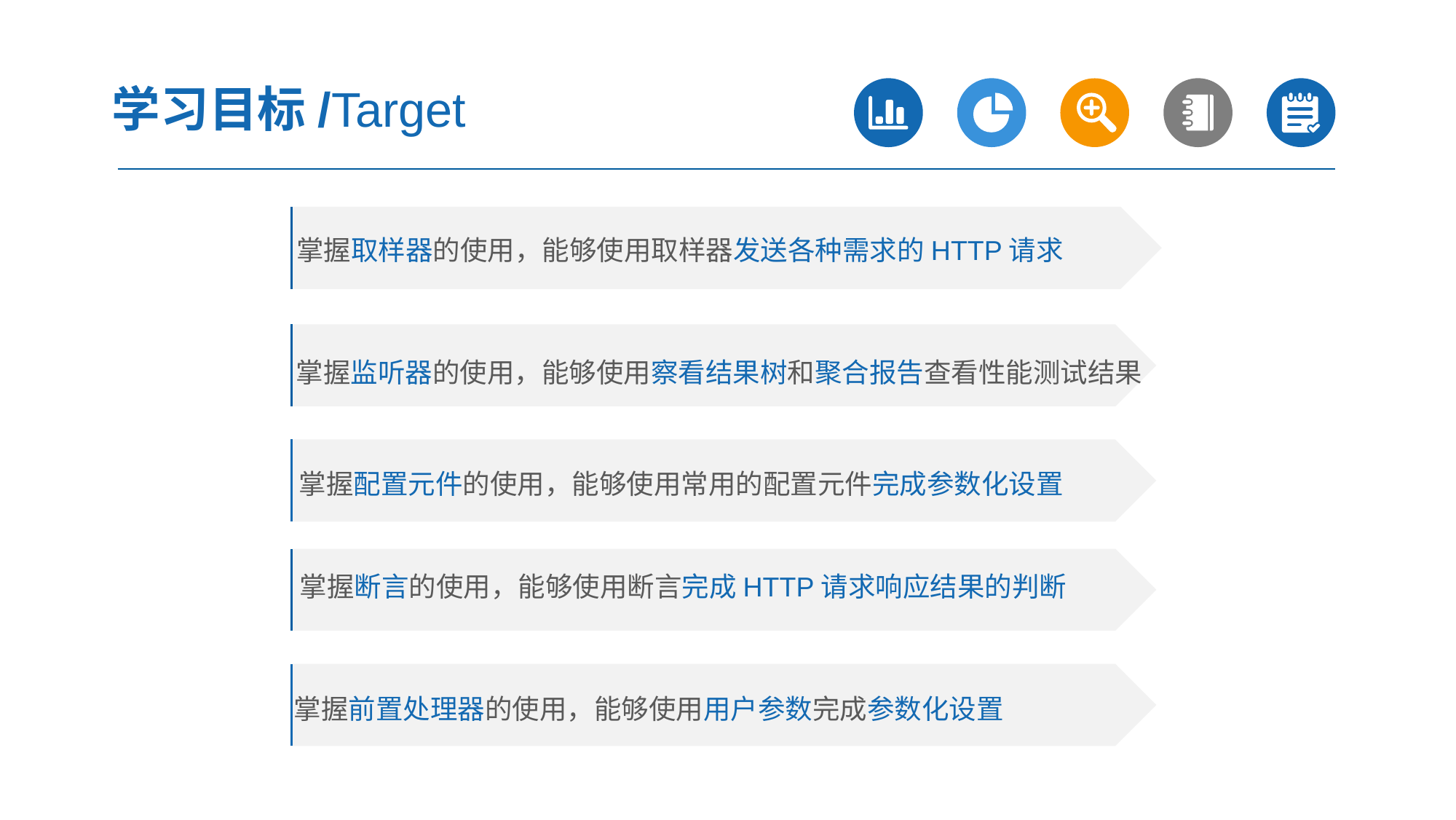

学习目标/Target

掌握取样器的使用，能够使用取样器发送各种需求的HTTP请求

掌握监听器的使用，能够使用察看结果树和聚合报告查看性能测试结果

掌握配置元件的使用，能够使用常用的配置元件完成参数化设置

掌握断言的使用，能够使用断言完成HTTP请求响应结果的判断

掌握前置处理器的使用，能够使用用户参数完成参数化设置